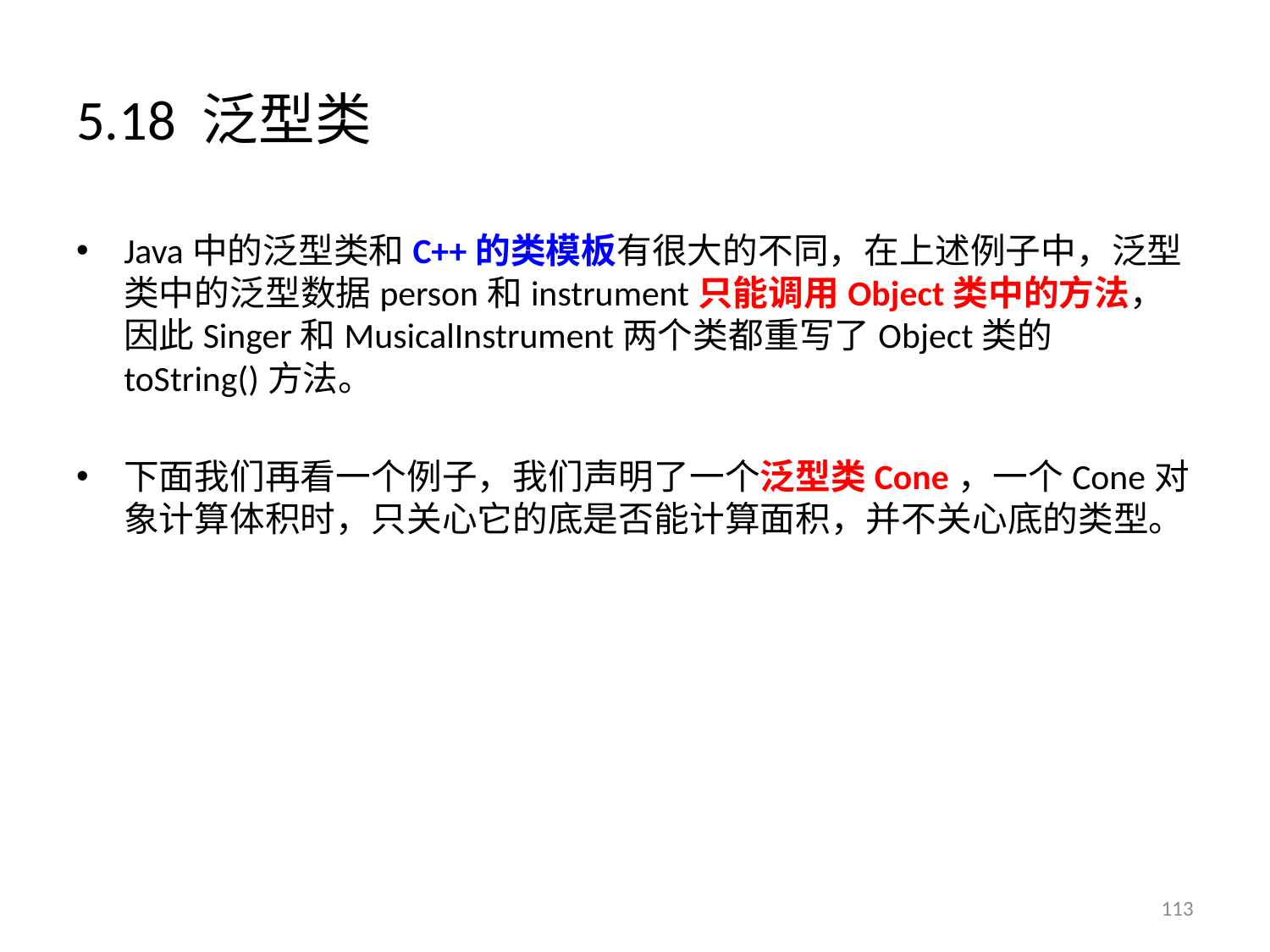

# 5.18 泛型类
Java中的泛型类和C++的类模板有很大的不同，在上述例子中，泛型类中的泛型数据person和instrument只能调用Object类中的方法，因此Singer和MusicalInstrument两个类都重写了Object类的toString()方法。

下面我们再看一个例子，我们声明了一个泛型类Cone，一个Cone对象计算体积时，只关心它的底是否能计算面积，并不关心底的类型。
113